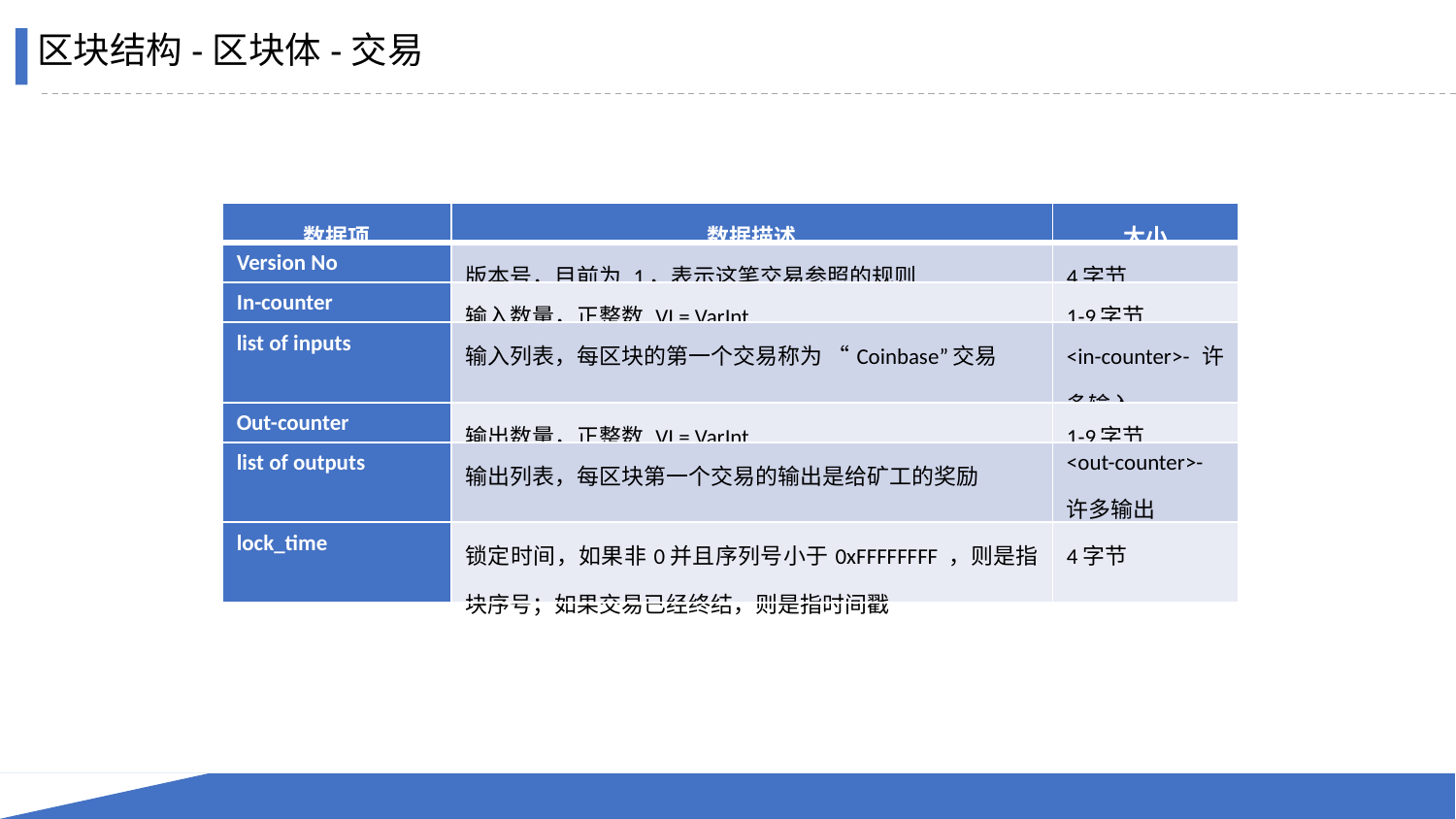

区块结构-区块体-交易

| 数据项 | 数据描述 | 大小 |
| --- | --- | --- |
| Version No | 版本号，目前为 1，表示这笔交易参照的规则 | 4字节 |
| In-counter | 输入数量，正整数 VI = VarInt | 1-9字节 |
| list of inputs | 输入列表，每区块的第一个交易称为 “Coinbase”交易 | <in-counter>-许多输入 |
| Out-counter | 输出数量，正整数 VI = VarInt | 1-9字节 |
| list of outputs | 输出列表，每区块第一个交易的输出是给矿工的奖励 | <out-counter>-许多输出 |
| lock\_time | 锁定时间，如果非0并且序列号小于0xFFFFFFFF ，则是指块序号；如果交易已经终结，则是指时间戳 | 4字节 |
8